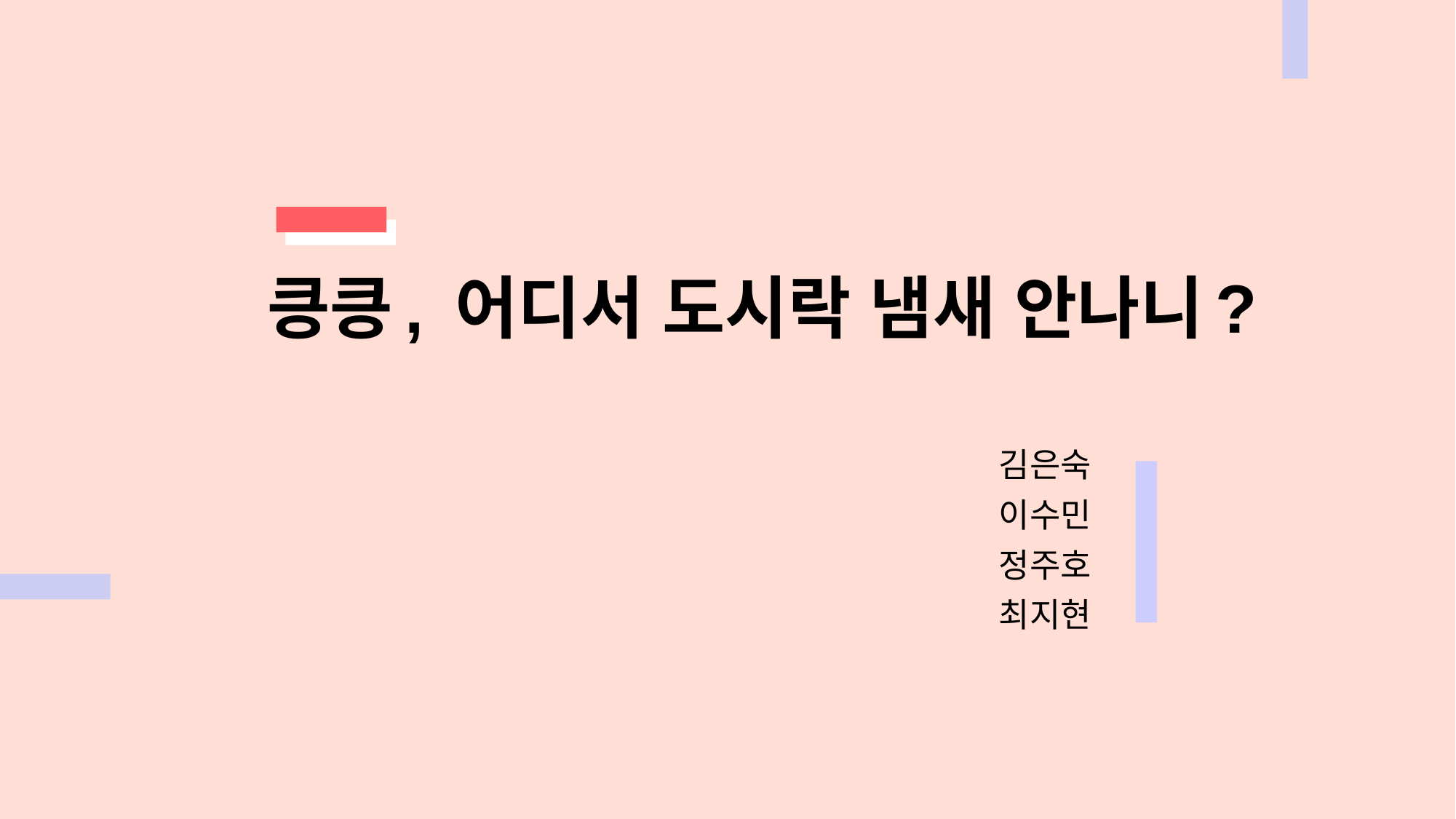

# 킁킁, 어디서 도시락 냄새 안나니?

김은숙
이수민
정주호
최지현